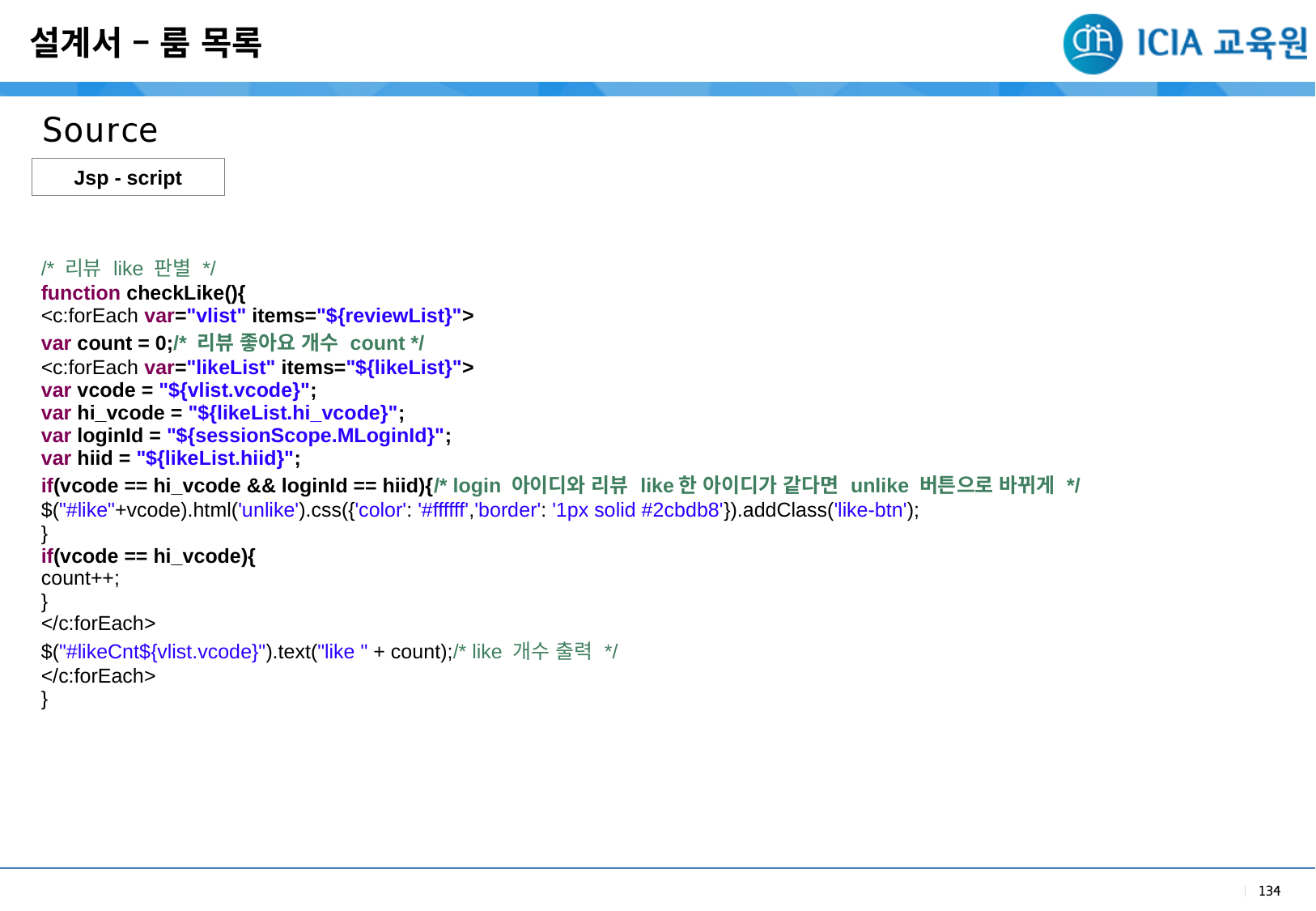

설계서 – 룸 목록
Source
Jsp - script
|  |
| --- |
| /\* 리뷰 like 판별 \*/ function checkLike(){ <c:forEach var="vlist" items="${reviewList}"> var count = 0;/\* 리뷰 좋아요 개수 count \*/ <c:forEach var="likeList" items="${likeList}"> var vcode = "${vlist.vcode}"; var hi\_vcode = "${likeList.hi\_vcode}"; var loginId = "${sessionScope.MLoginId}"; var hiid = "${likeList.hiid}"; if(vcode == hi\_vcode && loginId == hiid){/\* login 아이디와 리뷰 like한 아이디가 같다면 unlike 버튼으로 바뀌게 \*/ $("#like"+vcode).html('unlike').css({'color': '#ffffff','border': '1px solid #2cbdb8'}).addClass('like-btn'); } if(vcode == hi\_vcode){ count++; } </c:forEach> $("#likeCnt${vlist.vcode}").text("like " + count);/\* like 개수 출력 \*/ </c:forEach> } |
| --- |